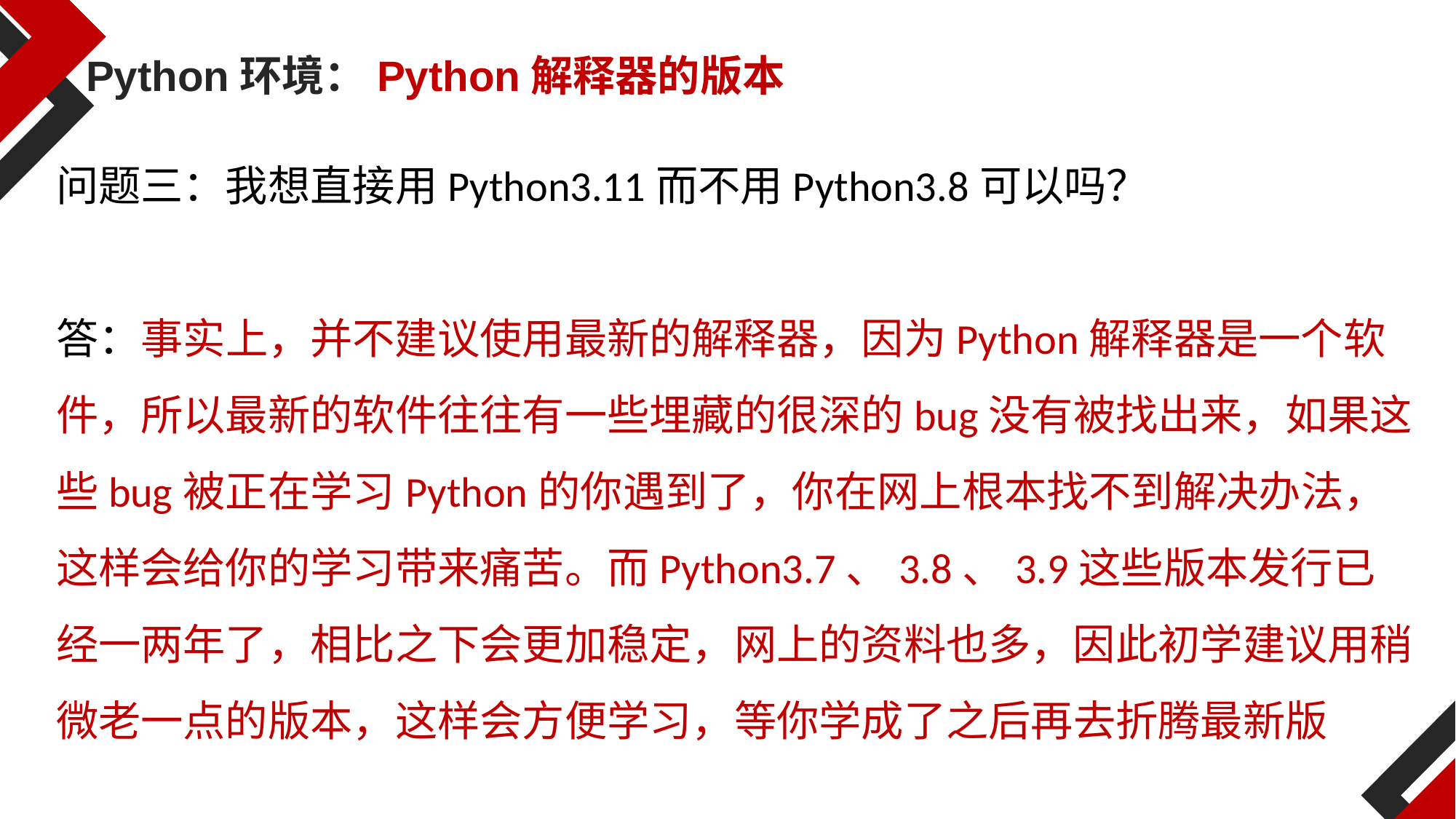

Python环境：Python解释器的版本
问题三：我想直接用Python3.11而不用Python3.8可以吗？

答：事实上，并不建议使用最新的解释器，因为Python解释器是一个软件，所以最新的软件往往有一些埋藏的很深的bug没有被找出来，如果这些bug被正在学习Python的你遇到了，你在网上根本找不到解决办法，这样会给你的学习带来痛苦。而Python3.7、3.8、3.9这些版本发行已经一两年了，相比之下会更加稳定，网上的资料也多，因此初学建议用稍微老一点的版本，这样会方便学习，等你学成了之后再去折腾最新版